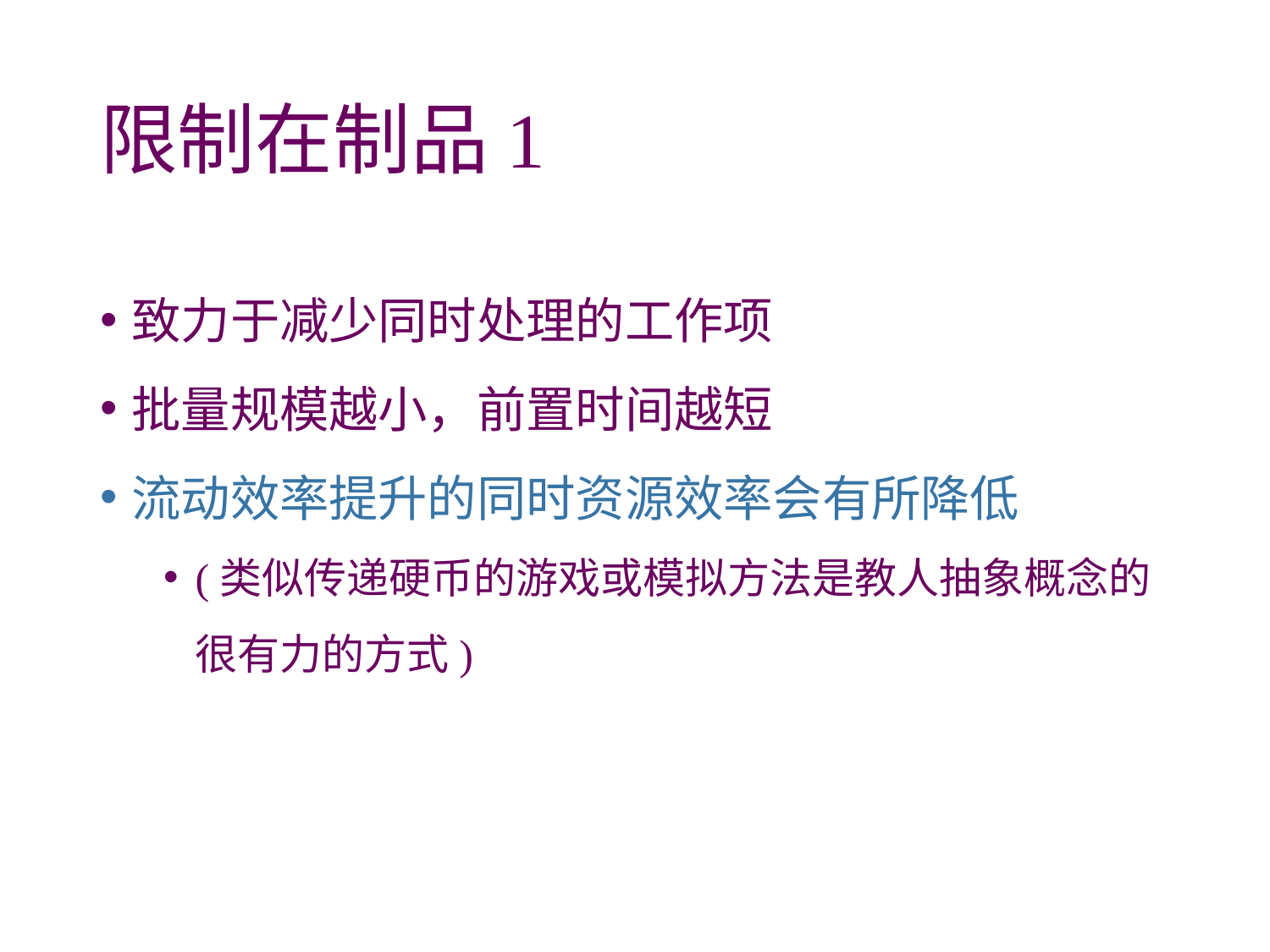

# 限制在制品1
致力于减少同时处理的工作项
批量规模越小，前置时间越短
流动效率提升的同时资源效率会有所降低
(类似传递硬币的游戏或模拟方法是教人抽象概念的很有力的方式)